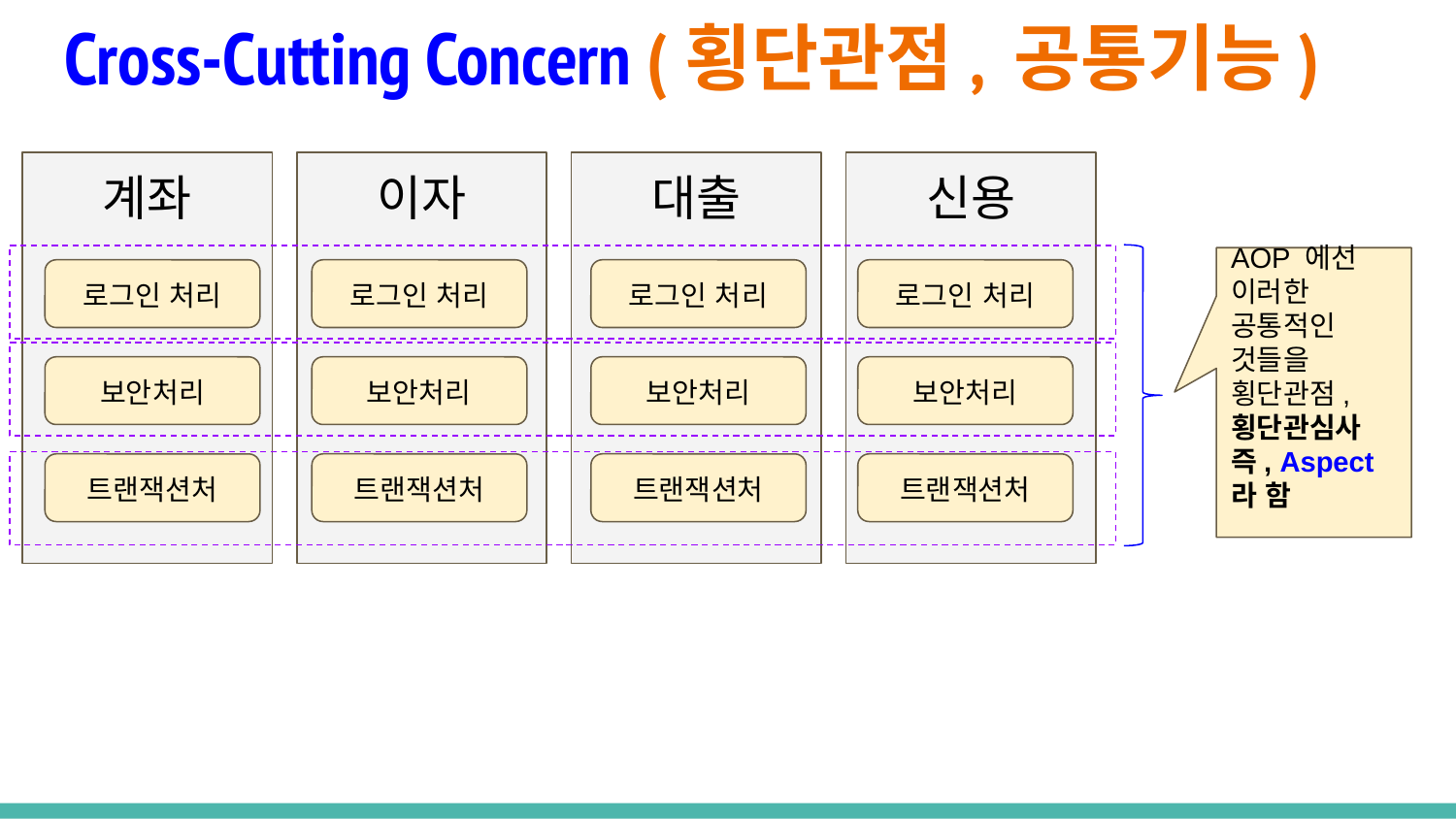

# Cross-Cutting Concern (횡단관점, 공통기능)
계좌

이자
대출
신용

AOP 에선
이러한 공통적인 것들을
횡단관점,
횡단관심사
즉, Aspect
라 함
로그인 처리
로그인 처리
로그인 처리
로그인 처리

보안처리
보안처리
보안처리
보안처리

트랜잭션처
트랜잭션처
트랜잭션처
트랜잭션처